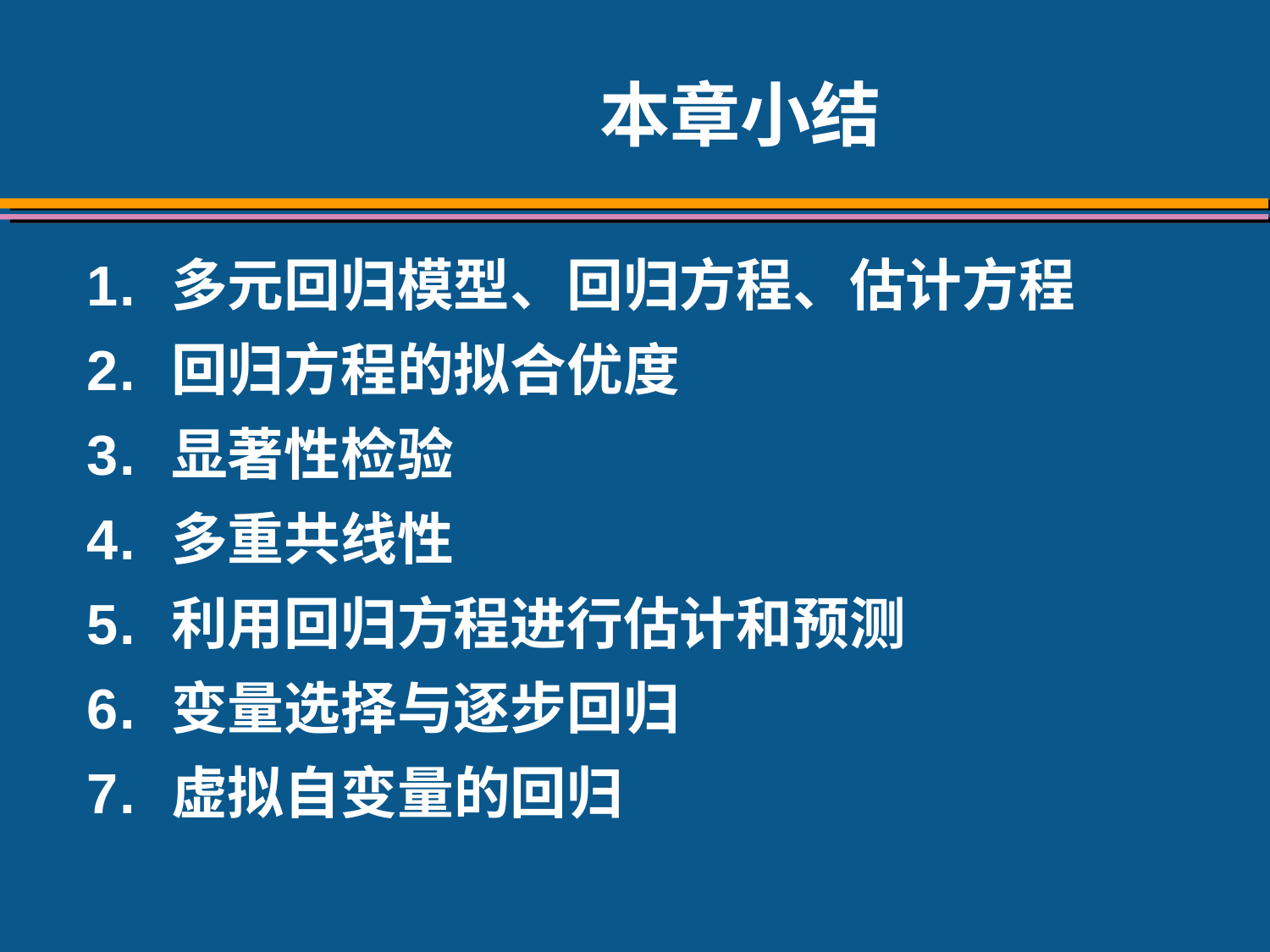

# 本章小结
多元回归模型、回归方程、估计方程
回归方程的拟合优度
显著性检验
多重共线性
利用回归方程进行估计和预测
变量选择与逐步回归
虚拟自变量的回归